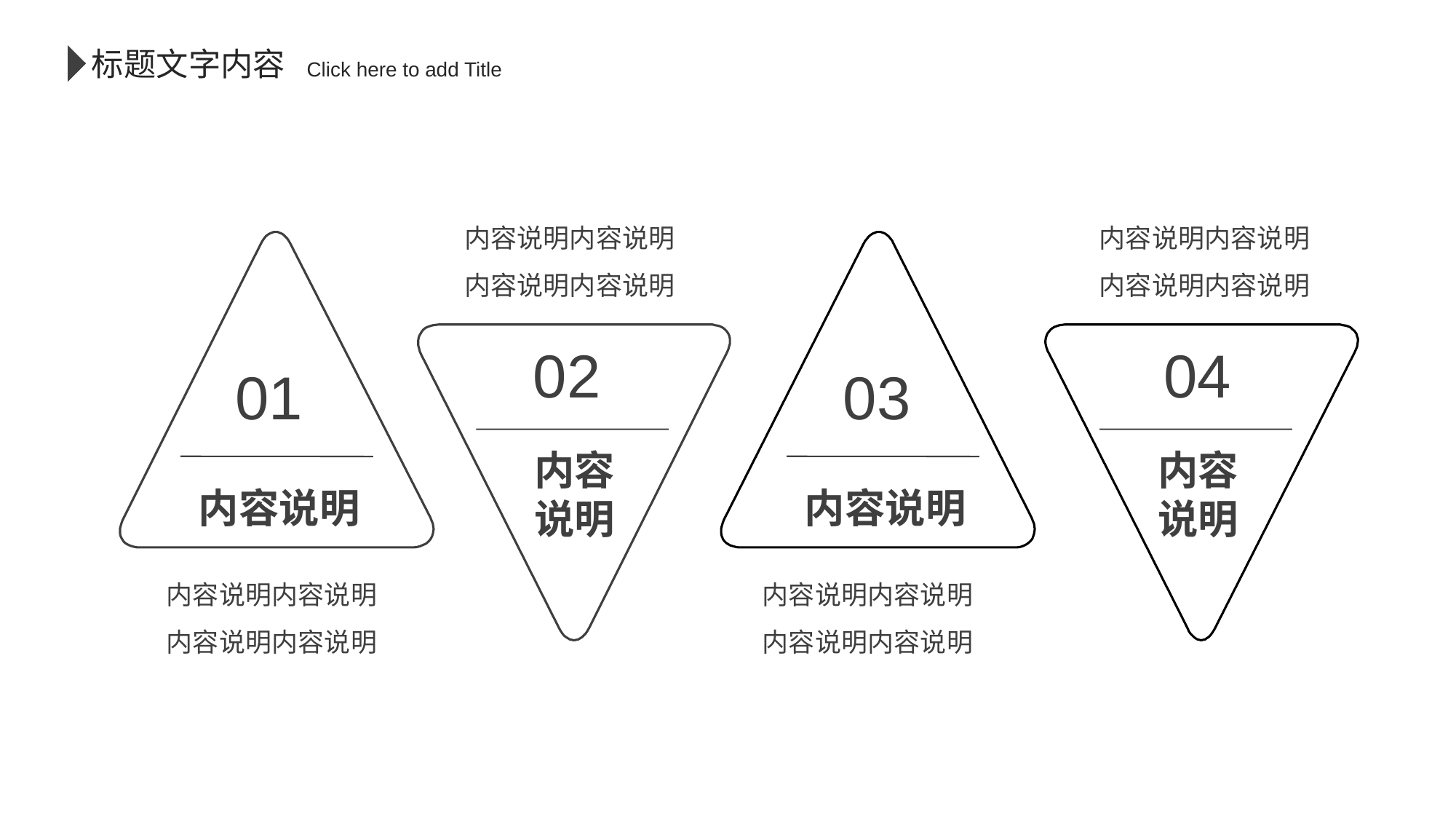

标题文字内容
  Click here to add Title

内容说明内容说明
内容说明内容说明
内容说明内容说明
内容说明内容说明

01
内容说明

03
内容说明

02

内容
说明

04

内容
说明
内容说明内容说明
内容说明内容说明
内容说明内容说明
内容说明内容说明